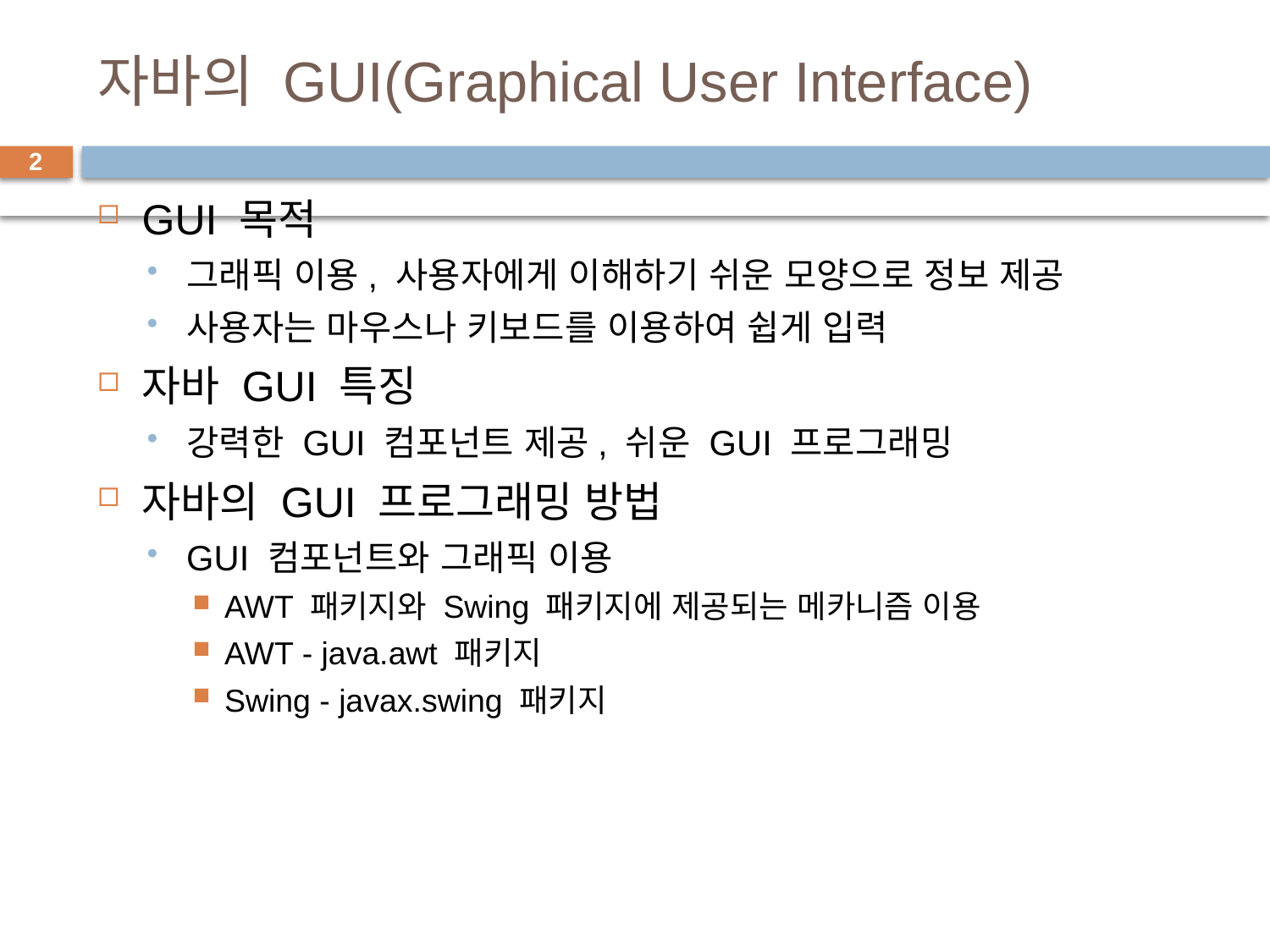

# 자바의 GUI(Graphical User Interface)
2
GUI 목적
그래픽 이용, 사용자에게 이해하기 쉬운 모양으로 정보 제공
사용자는 마우스나 키보드를 이용하여 쉽게 입력
자바 GUI 특징
강력한 GUI 컴포넌트 제공, 쉬운 GUI 프로그래밍
자바의 GUI 프로그래밍 방법
GUI 컴포넌트와 그래픽 이용
AWT 패키지와 Swing 패키지에 제공되는 메카니즘 이용
AWT - java.awt 패키지
Swing - javax.swing 패키지